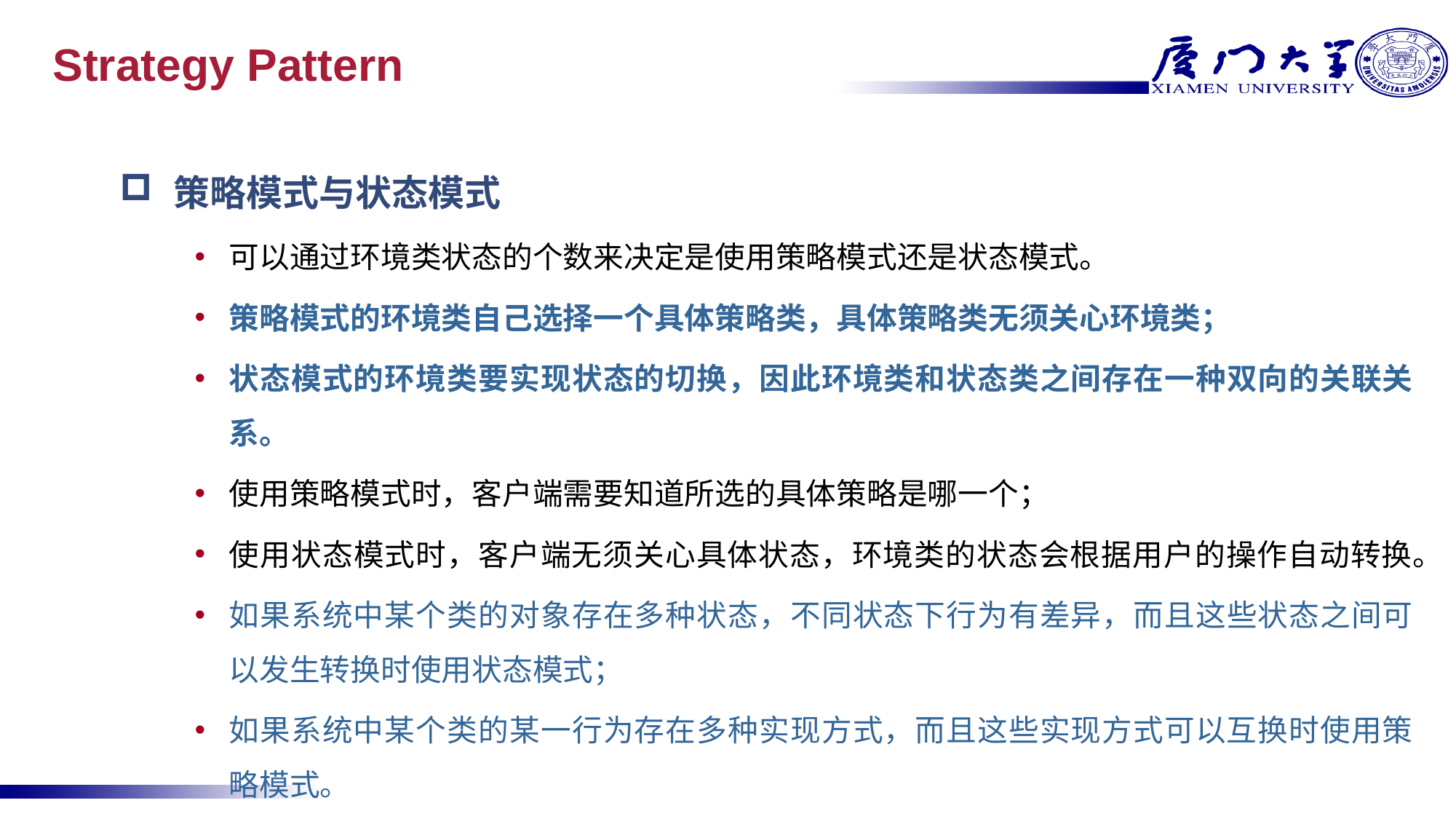

# Strategy Pattern
策略模式与状态模式
可以通过环境类状态的个数来决定是使用策略模式还是状态模式。
策略模式的环境类自己选择一个具体策略类，具体策略类无须关心环境类；
状态模式的环境类要实现状态的切换，因此环境类和状态类之间存在一种双向的关联关系。
使用策略模式时，客户端需要知道所选的具体策略是哪一个；
使用状态模式时，客户端无须关心具体状态，环境类的状态会根据用户的操作自动转换。
如果系统中某个类的对象存在多种状态，不同状态下行为有差异，而且这些状态之间可以发生转换时使用状态模式；
如果系统中某个类的某一行为存在多种实现方式，而且这些实现方式可以互换时使用策略模式。